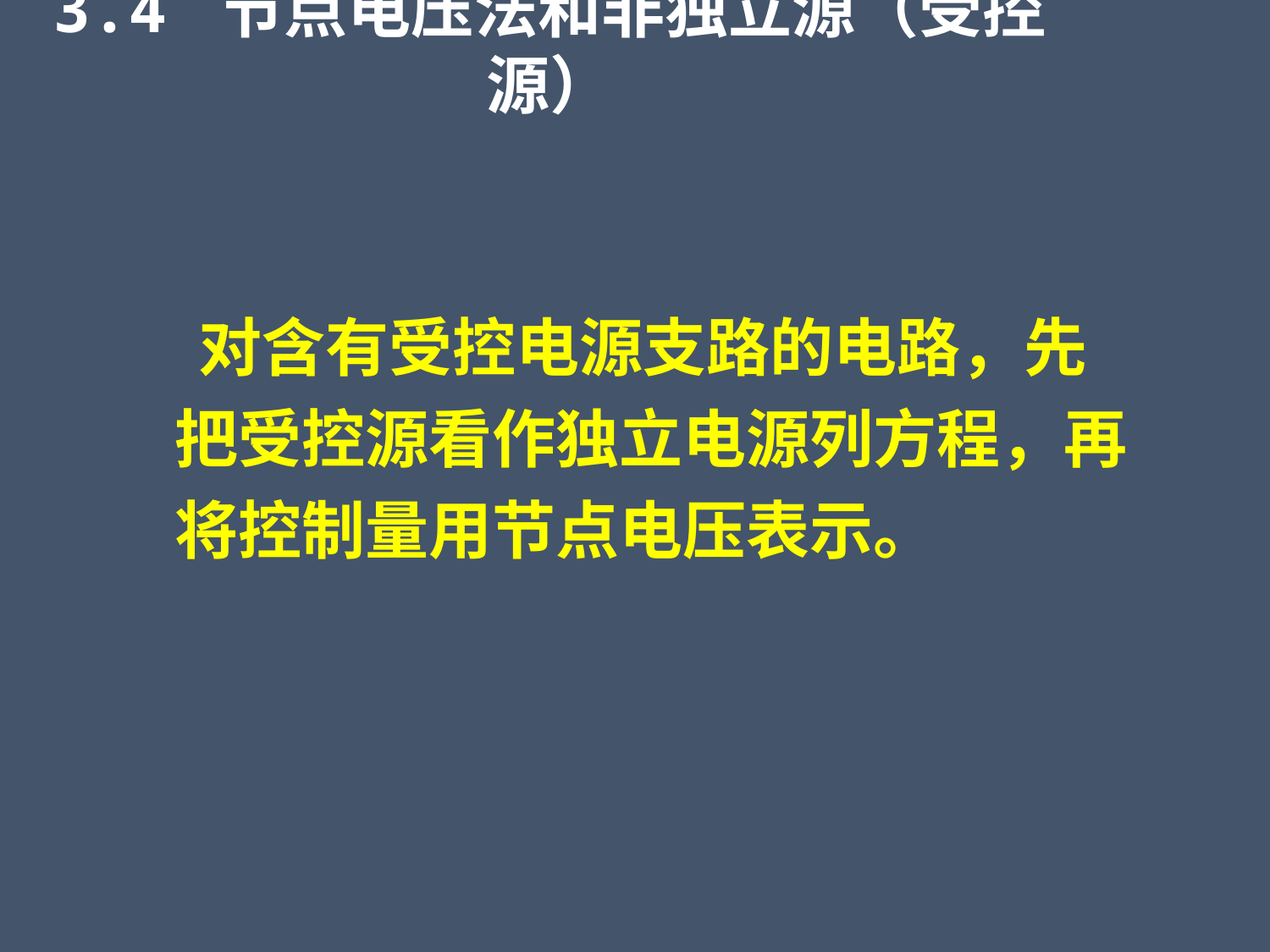

3.4 节点电压法和非独立源（受控源）
       对含有受控电源支路的电路，先把受控源看作独立电源列方程，再将控制量用节点电压表示。